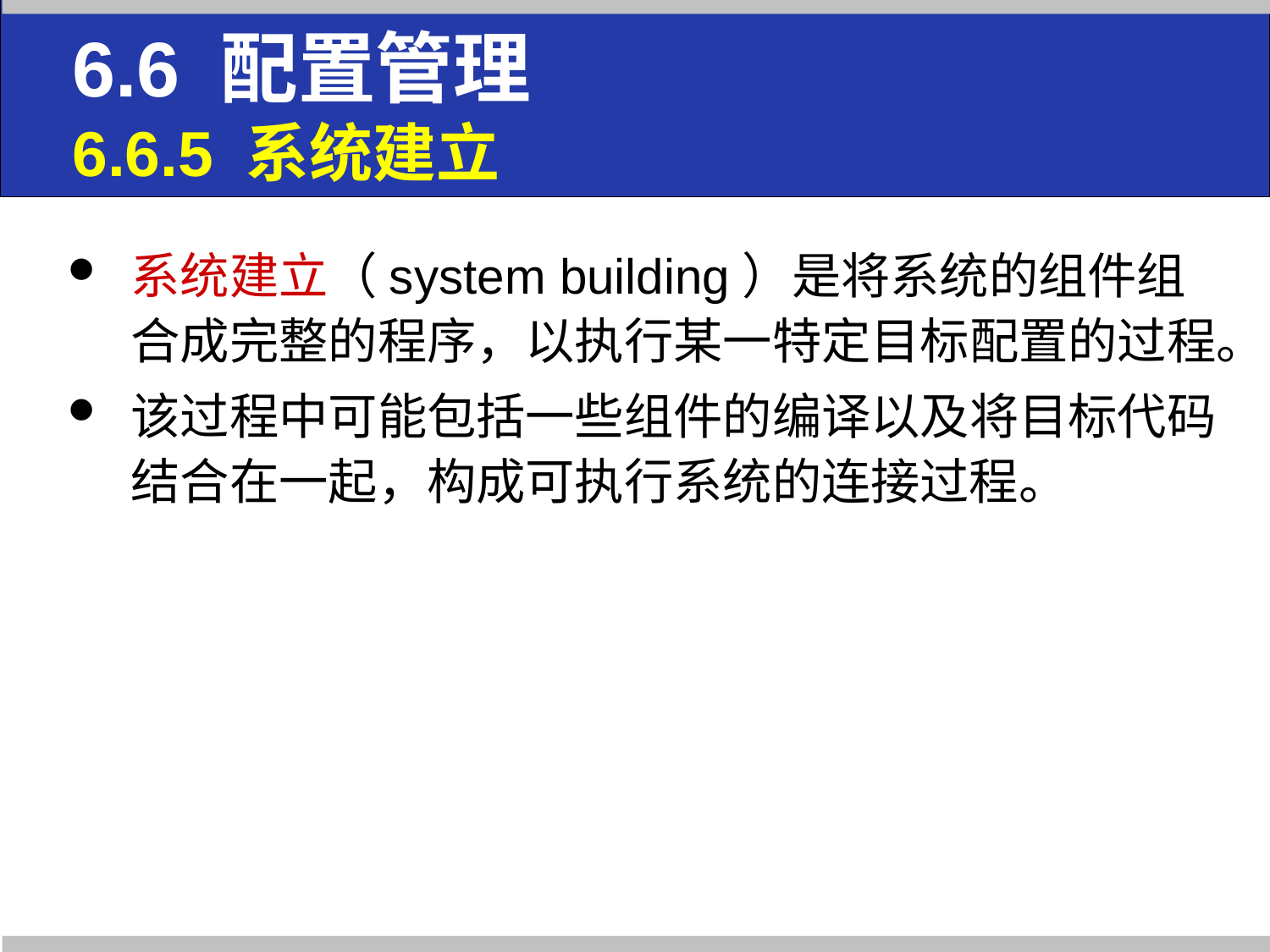

6.6 配置管理
6.6.5 系统建立
系统建立（system building）是将系统的组件组合成完整的程序，以执行某一特定目标配置的过程。
该过程中可能包括一些组件的编译以及将目标代码结合在一起，构成可执行系统的连接过程。

842